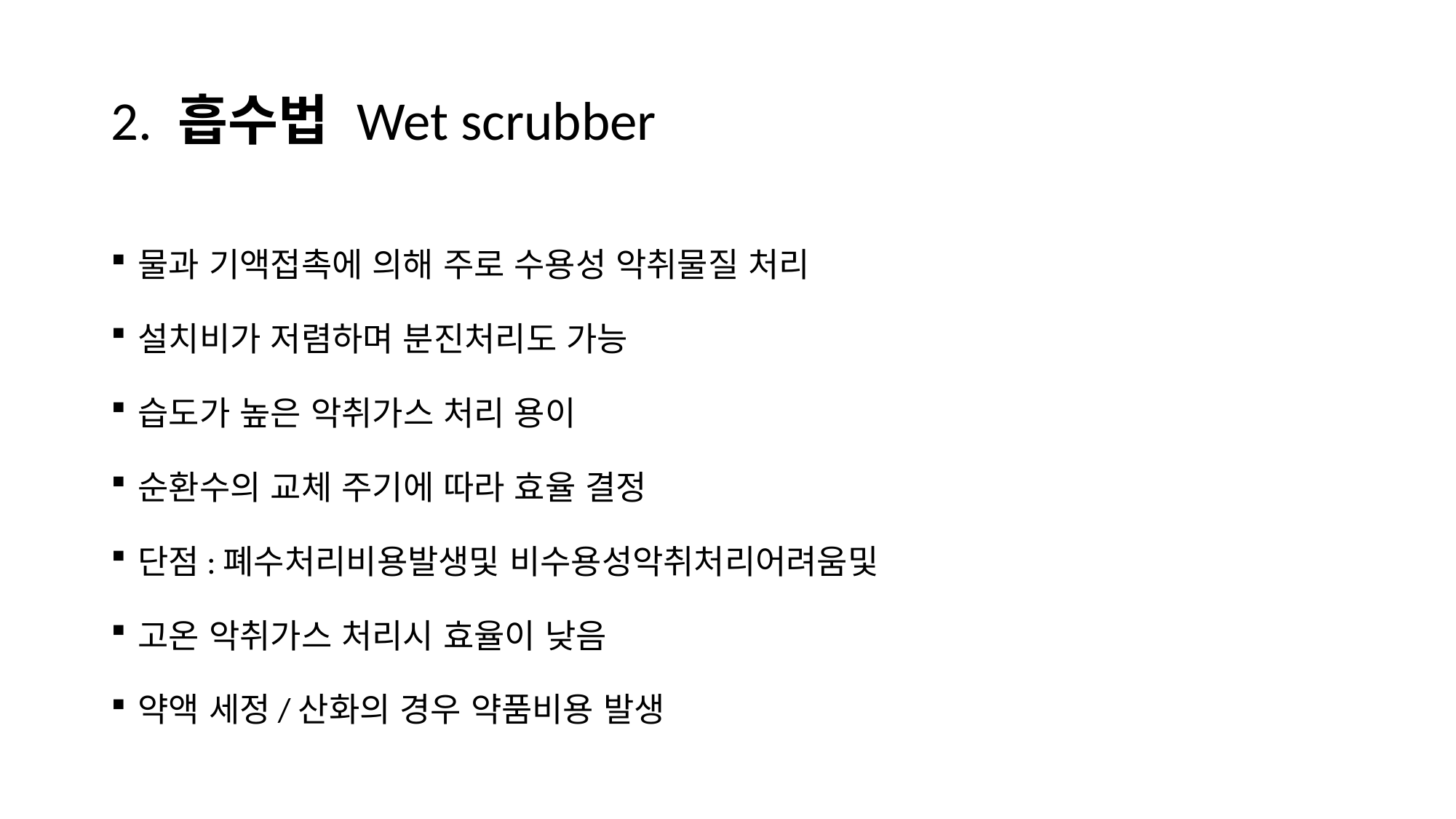

# 2. 흡수법 Wet scrubber
물과 기액접촉에 의해 주로 수용성 악취물질 처리
설치비가 저렴하며 분진처리도 가능
습도가 높은 악취가스 처리 용이
순환수의 교체 주기에 따라 효율 결정
단점:폐수처리비용발생및 비수용성악취처리어려움및
고온 악취가스 처리시 효율이 낮음
약액 세정/산화의 경우 약품비용 발생